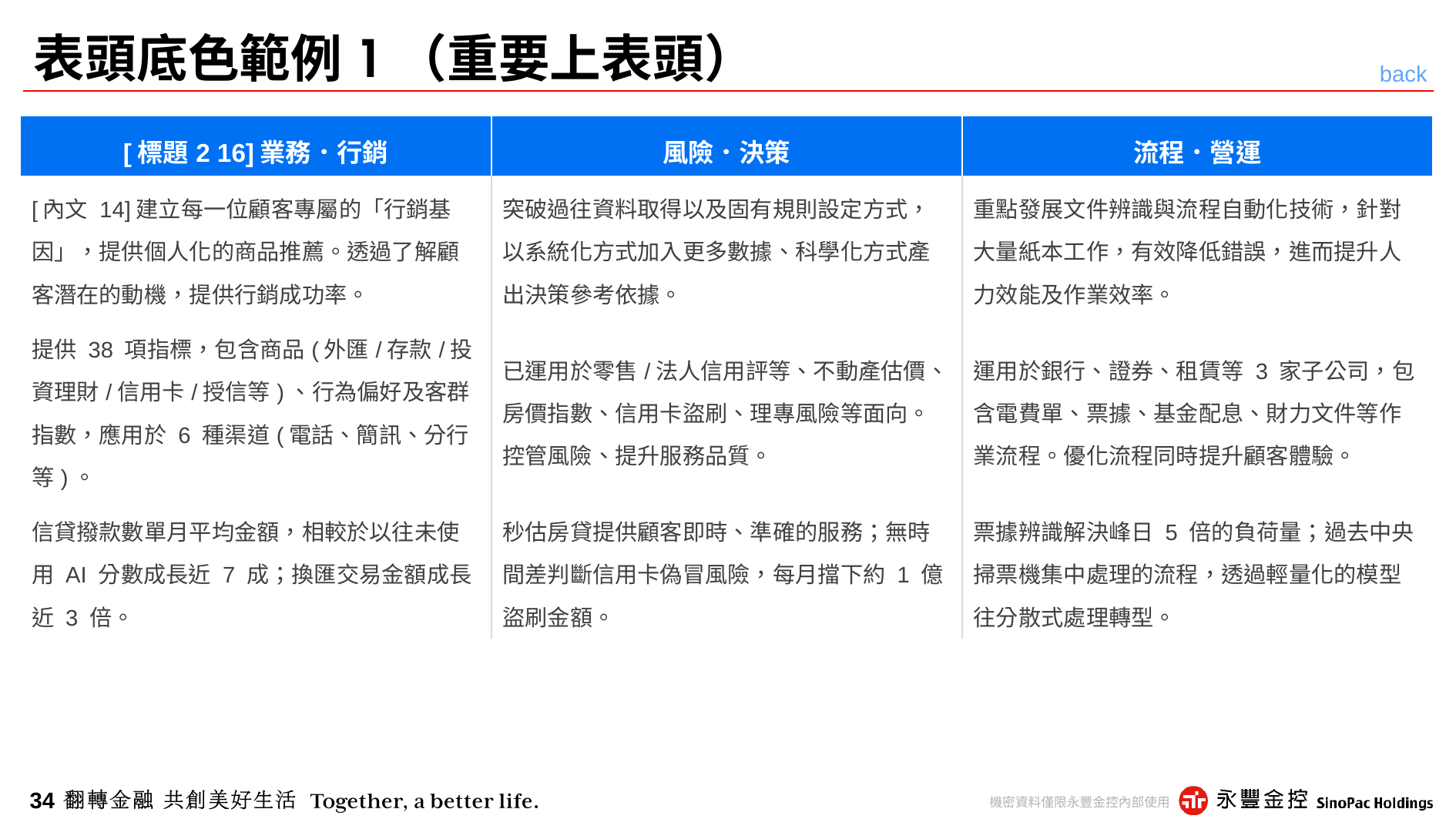

# 表頭底色範例1（重要上表頭）
back
| [標題2 16]業務．行銷 | 風險．決策 | 流程．營運 |
| --- | --- | --- |
| [內文 14]建立每一位顧客專屬的「行銷基因」，提供個人化的商品推薦。透過了解顧客潛在的動機，提供行銷成功率。 | 突破過往資料取得以及固有規則設定方式，以系統化方式加入更多數據、科學化方式產出決策參考依據。 | 重點發展文件辨識與流程自動化技術，針對大量紙本工作，有效降低錯誤，進而提升人力效能及作業效率。 |
| 提供 38 項指標，包含商品(外匯/存款/投資理財/信用卡/授信等)、行為偏好及客群指數，應用於 6 種渠道(電話、簡訊、分行等)。 | 已運用於零售/法人信用評等、不動產估價、房價指數、信用卡盜刷、理專風險等面向。控管風險、提升服務品質。 | 運用於銀行、證券、租賃等 3 家子公司，包含電費單、票據、基金配息、財力文件等作業流程。優化流程同時提升顧客體驗。 |
| 信貸撥款數單月平均金額，相較於以往未使用 AI 分數成長近 7 成；換匯交易金額成長近 3 倍。 | 秒估房貸提供顧客即時、準確的服務；無時間差判斷信用卡偽冒風險，每月擋下約 1 億盜刷金額。 | 票據辨識解決峰日 5 倍的負荷量；過去中央掃票機集中處理的流程，透過輕量化的模型往分散式處理轉型。 |